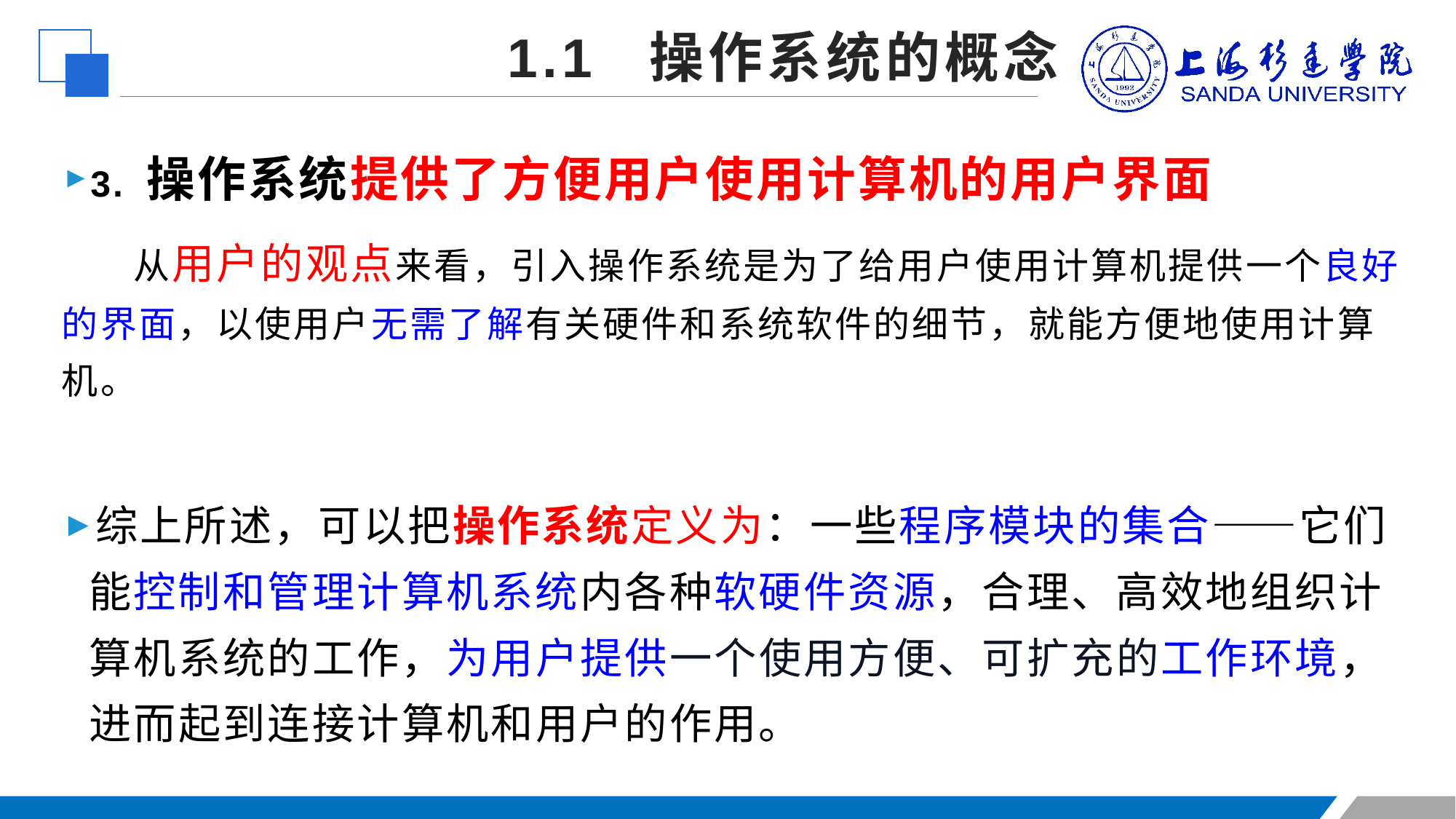

1.1  操作系统的概念
3. 操作系统提供了方便用户使用计算机的用户界面
      从用户的观点来看，引入操作系统是为了给用户使用计算机提供一个良好的界面，以使用户无需了解有关硬件和系统软件的细节，就能方便地使用计算机。

综上所述，可以把操作系统定义为：一些程序模块的集合——它们能控制和管理计算机系统内各种软硬件资源，合理、高效地组织计算机系统的工作，为用户提供一个使用方便、可扩充的工作环境，进而起到连接计算机和用户的作用。